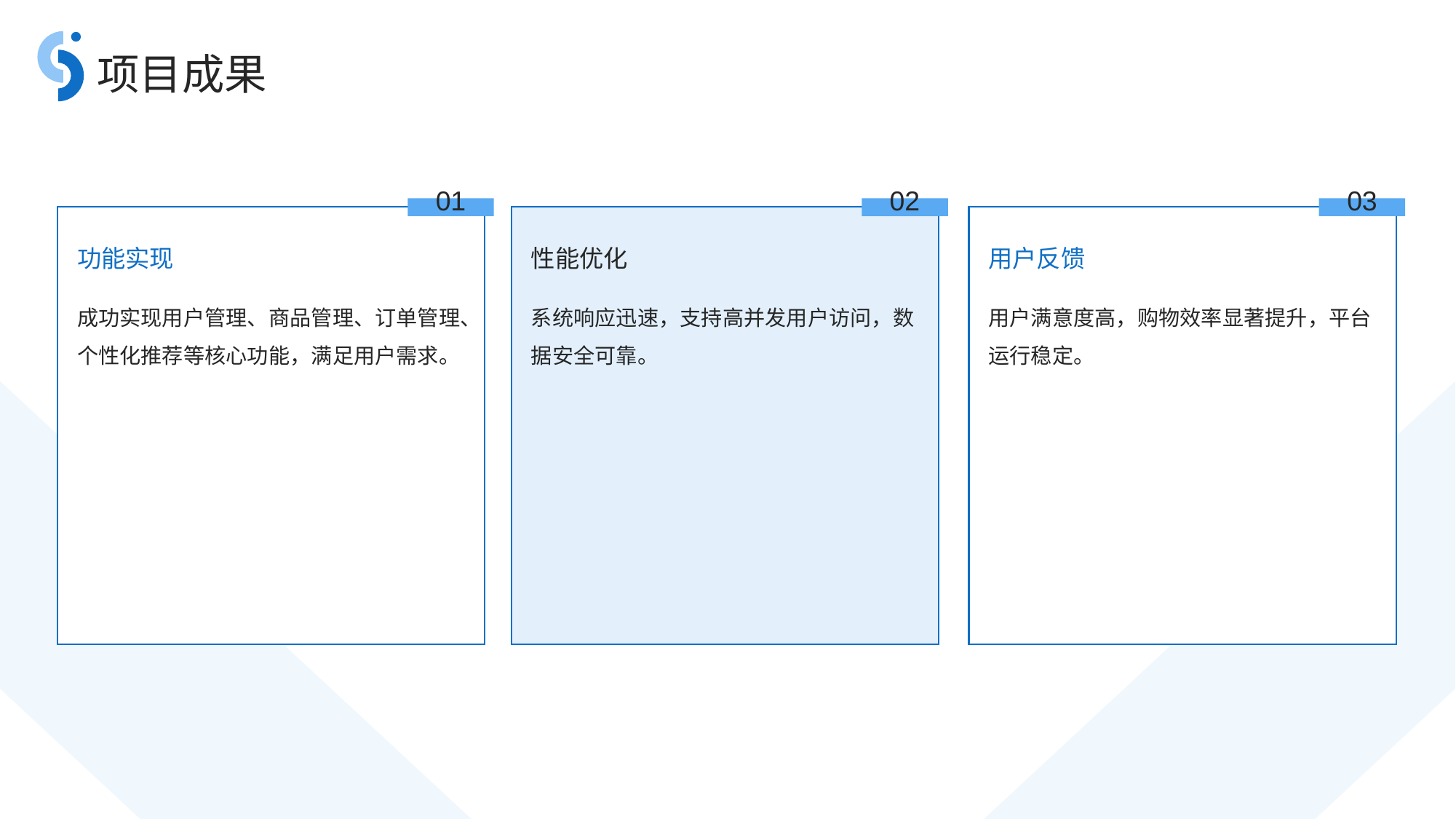

项目成果

01
02
03

功能实现
性能优化
用户反馈
成功实现用户管理、商品管理、订单管理、个性化推荐等核心功能，满足用户需求。
系统响应迅速，支持高并发用户访问，数据安全可靠。
用户满意度高，购物效率显著提升，平台运行稳定。